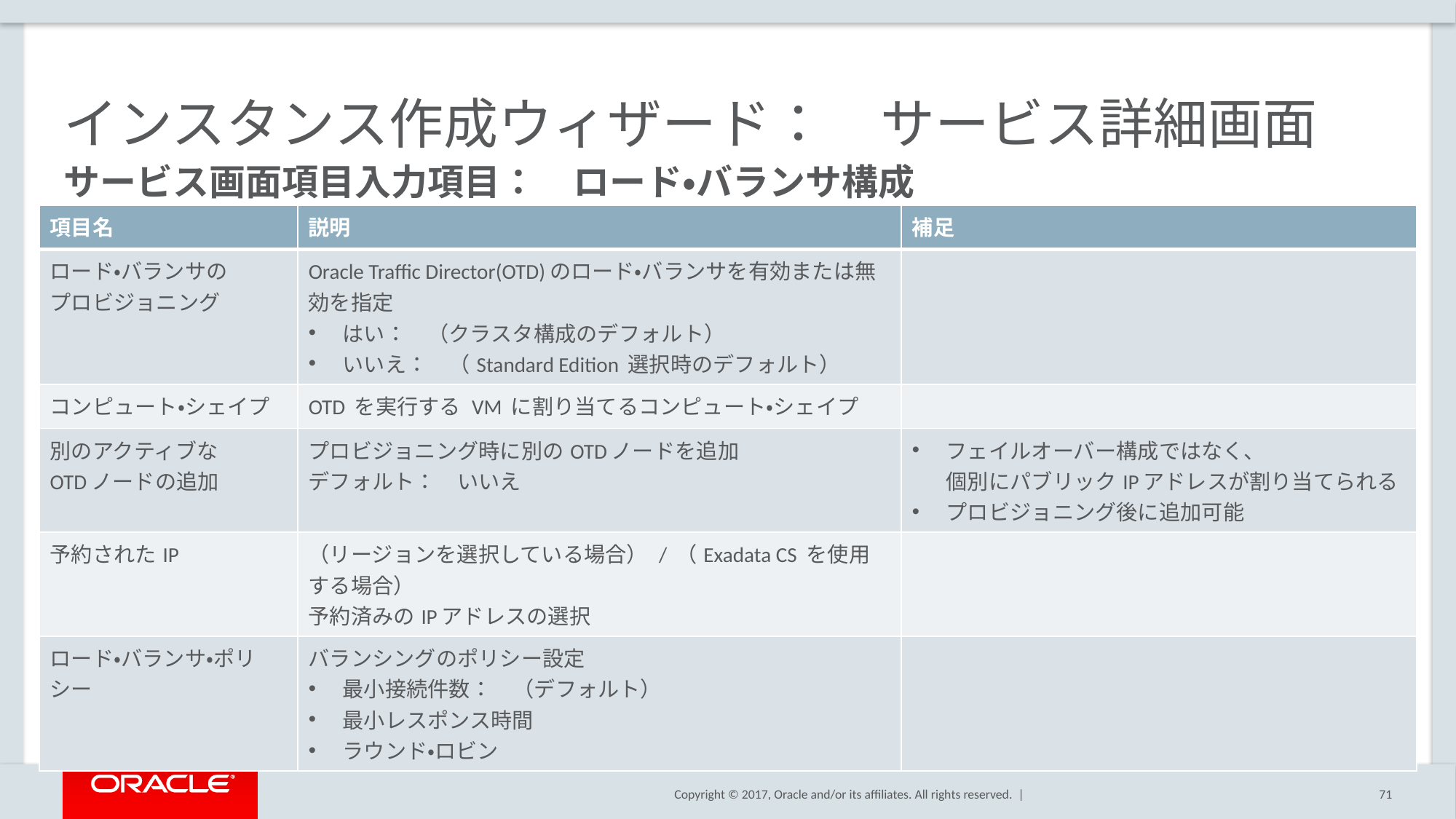

# インスタンス作成ウィザード：　サービス詳細画面
サービス画面項目入力項目：　ロード・バランサ構成
| 項目名 | 説明 | 補足 |
| --- | --- | --- |
| ロード・バランサの プロビジョニング | Oracle Traffic Director(OTD)のロード・バランサを有効または無効を指定 はい：　（クラスタ構成のデフォルト） いいえ：　（Standard Edition 選択時のデフォルト） |  |
| コンピュート・シェイプ | OTD を実行する VM に割り当てるコンピュート・シェイプ |  |
| 別のアクティブな OTDノードの追加 | プロビジョニング時に別のOTDノードを追加 デフォルト：　いいえ | フェイルオーバー構成ではなく、 個別にパブリックIPアドレスが割り当てられる プロビジョニング後に追加可能 |
| 予約されたIP | （リージョンを選択している場合） / （Exadata CS を使用する場合） 予約済みのIPアドレスの選択 |  |
| ロード・バランサ・ポリシー | バランシングのポリシー設定 最小接続件数：　（デフォルト） 最小レスポンス時間 ラウンド・ロビン |  |
71